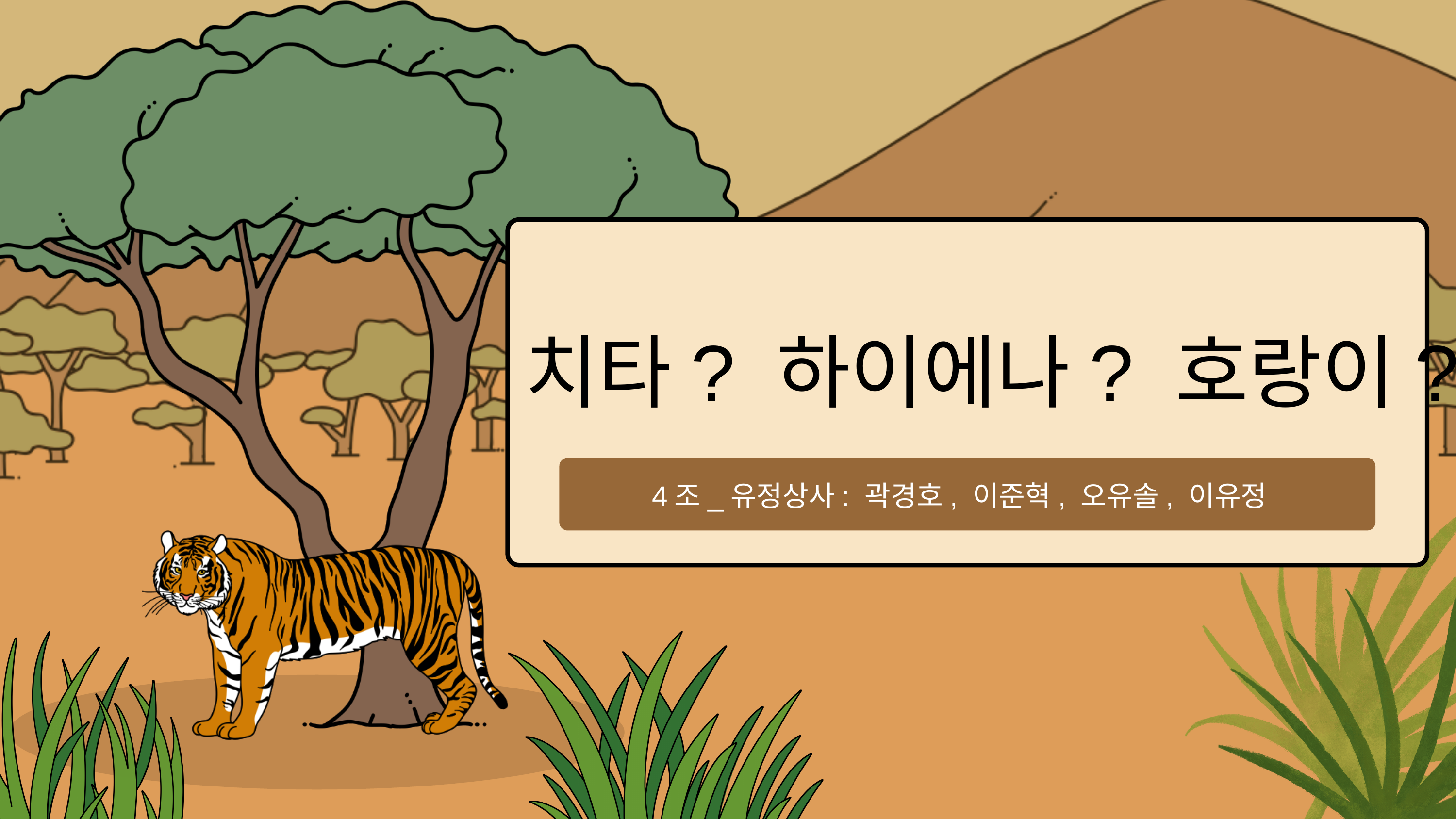

치타? 하이에나? 호랑이?

4조_유정상사: 곽경호, 이준혁, 오유솔, 이유정